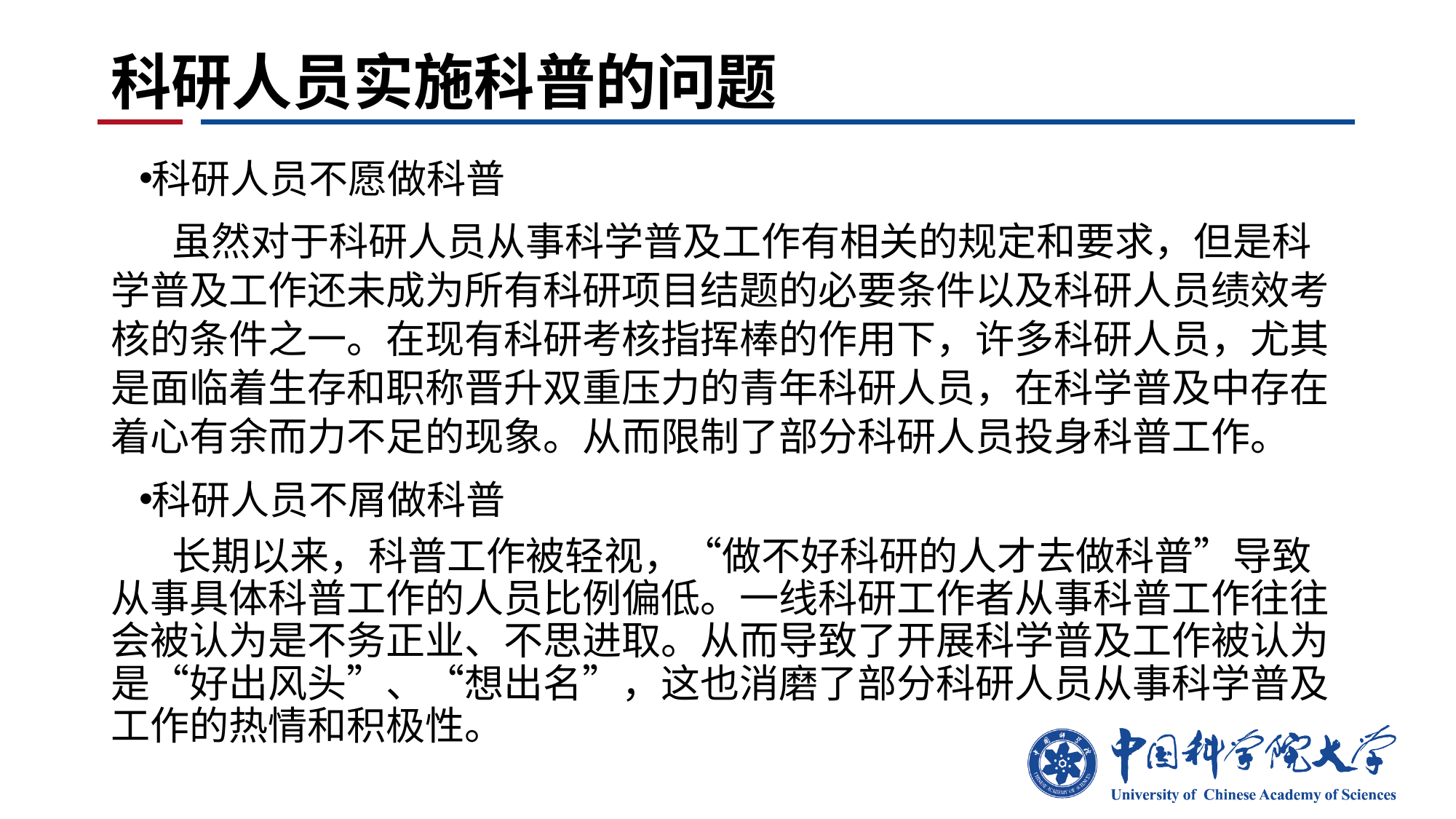

# 科研人员实施科普的问题
科研人员不愿做科普
      虽然对于科研人员从事科学普及工作有相关的规定和要求，但是科学普及工作还未成为所有科研项目结题的必要条件以及科研人员绩效考核的条件之一。在现有科研考核指挥棒的作用下，许多科研人员，尤其是面临着生存和职称晋升双重压力的青年科研人员，在科学普及中存在着心有余而力不足的现象。从而限制了部分科研人员投身科普工作。
科研人员不屑做科普
      长期以来，科普工作被轻视，“做不好科研的人才去做科普”导致从事具体科普工作的人员比例偏低。一线科研工作者从事科普工作往往会被认为是不务正业、不思进取。从而导致了开展科学普及工作被认为是“好出风头”、“想出名”，这也消磨了部分科研人员从事科学普及工作的热情和积极性。